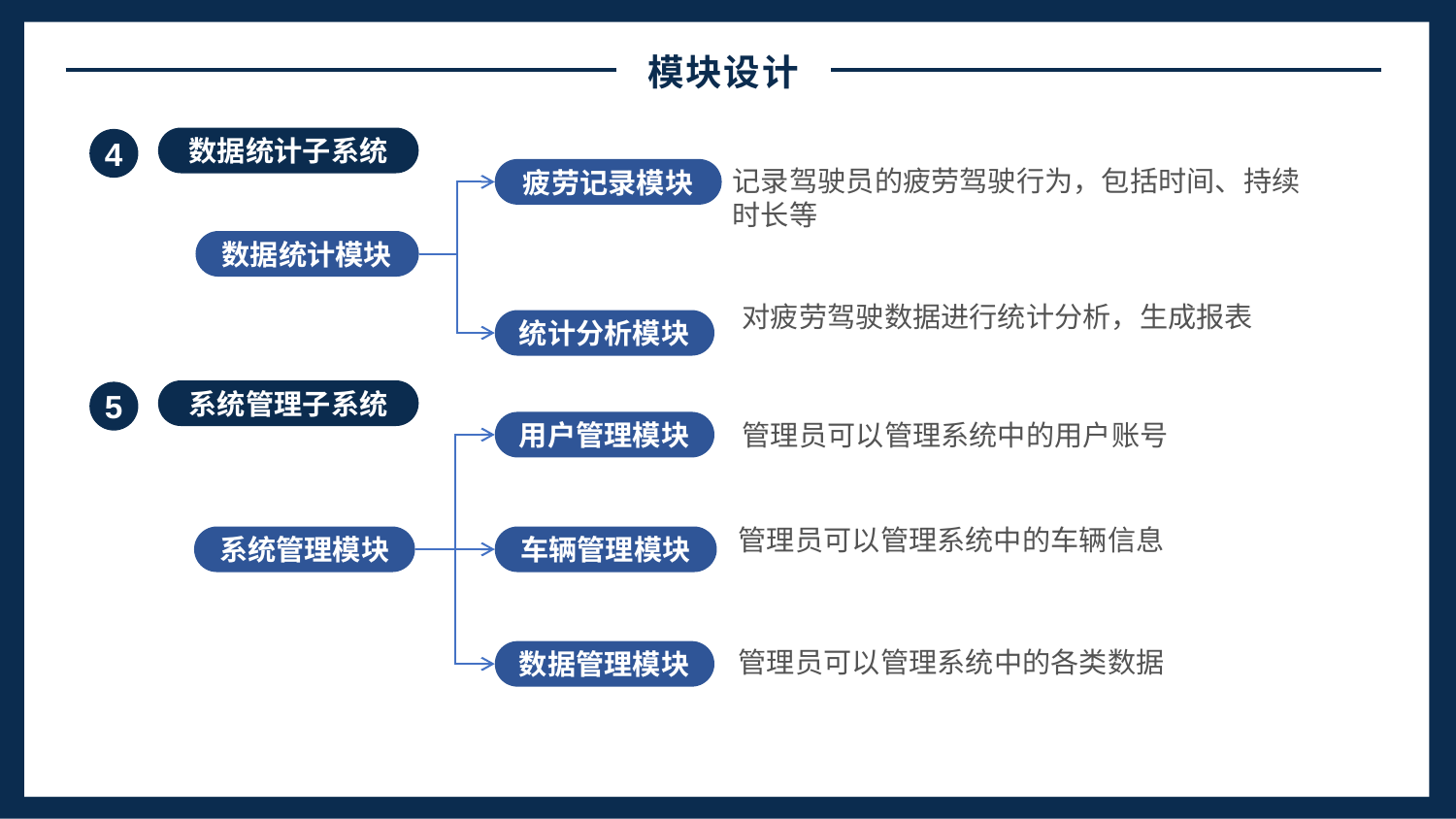

模块设计
数据统计子系统
4
记录驾驶员的疲劳驾驶⾏为，包括时间、持续时⻓等
疲劳记录模块
数据统计模块
对疲劳驾驶数据进⾏统计分析，⽣成报表
统计分析模块
系统管理子系统
5
管理员可以管理系统中的⽤户账号
用户管理模块
管理员可以管理系统中的⻋辆信息
系统管理模块
车辆管理模块
管理员可以管理系统中的各类数据
数据管理模块